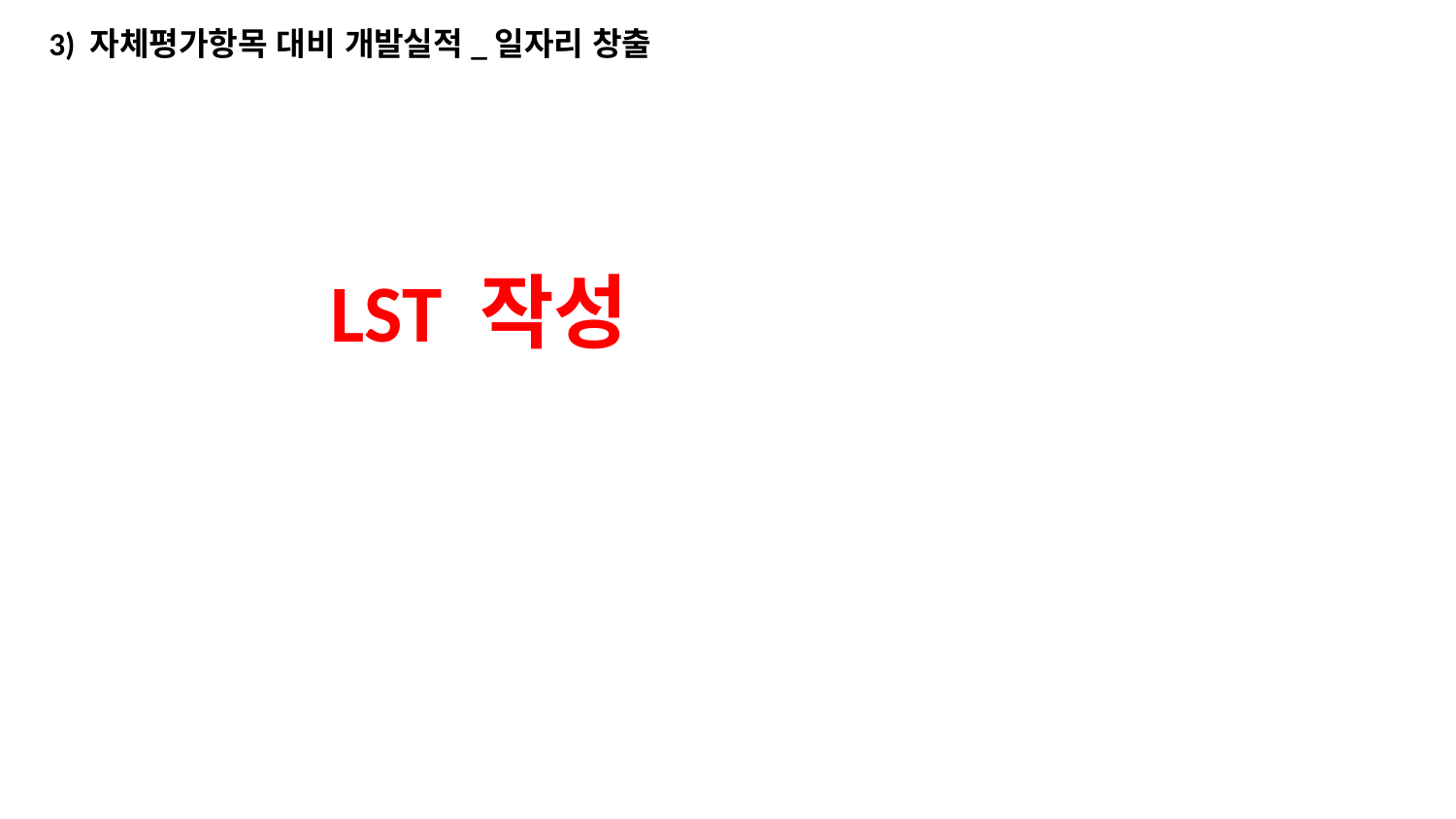

3) 자체평가항목 대비 개발실적_일자리 창출
LST 작성